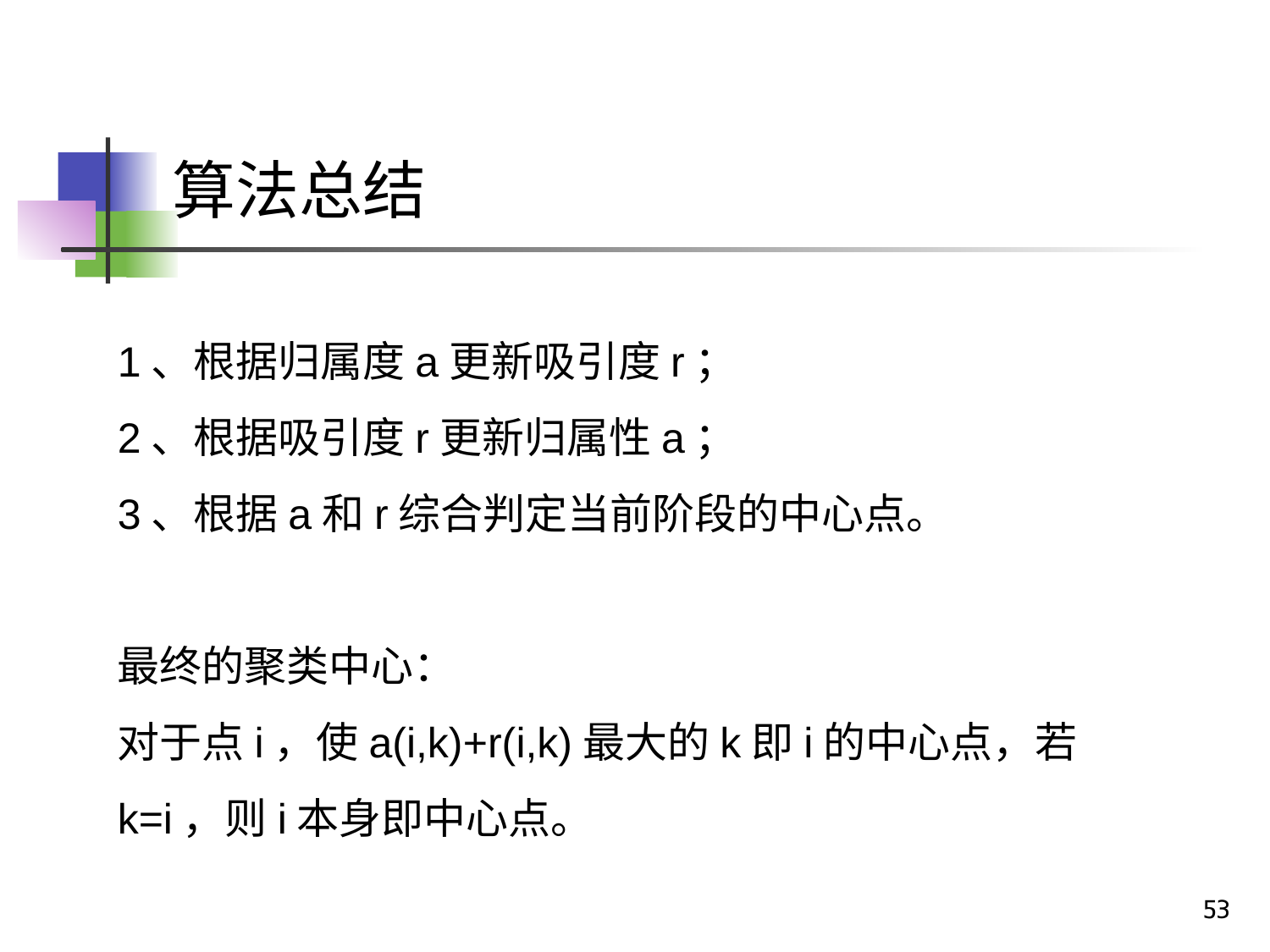

# 算法总结

1、根据归属度a更新吸引度r；
2、根据吸引度r更新归属性a；
3、根据a和r综合判定当前阶段的中心点。

最终的聚类中心：
对于点i，使a(i,k)+r(i,k)最大的k即i的中心点，若k=i，则i本身即中心点。
53